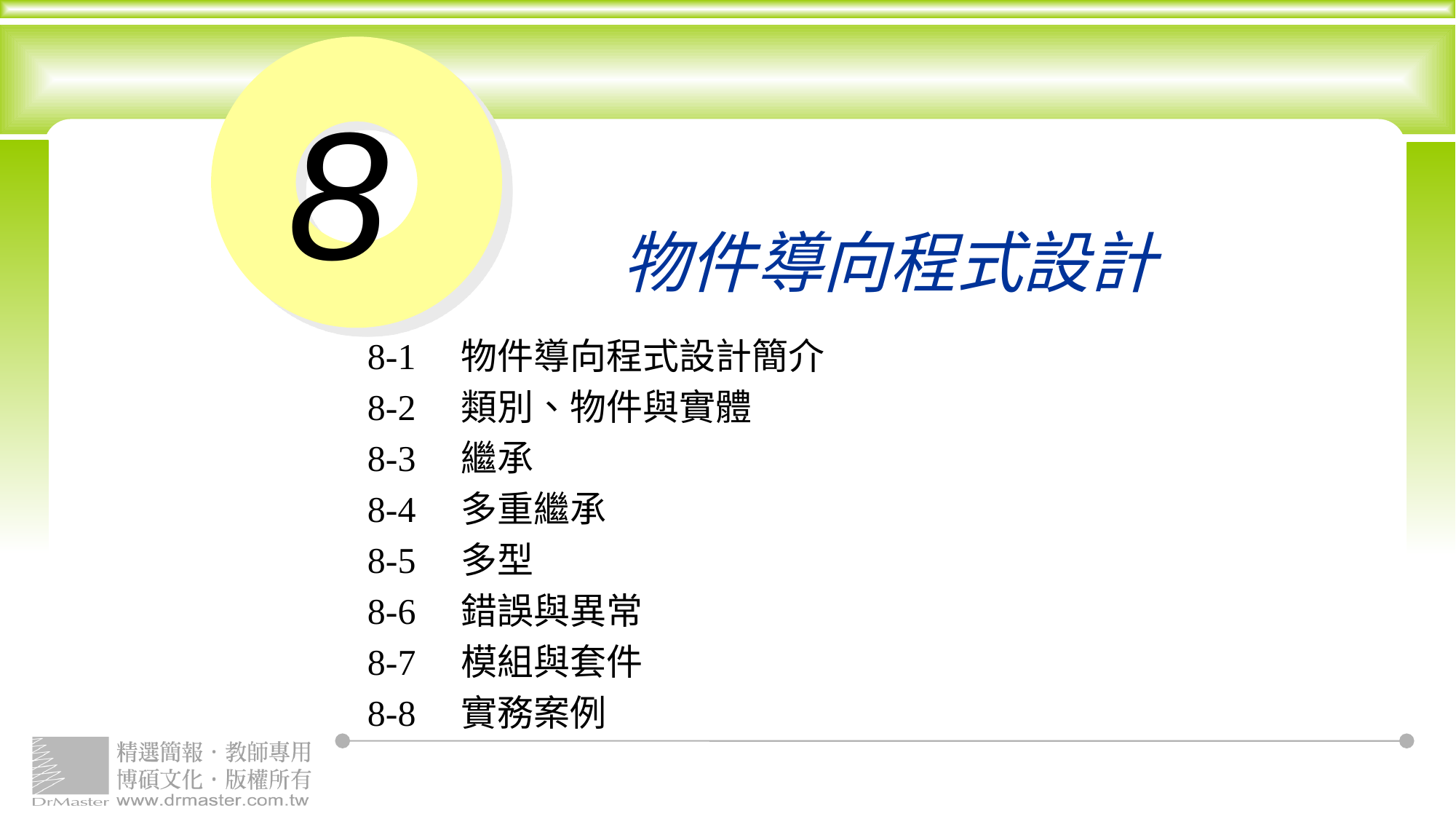

# 物件導向程式設計
8
8-1　物件導向程式設計簡介
8-2　類別、物件與實體
8-3　繼承
8-4　多重繼承
8-5　多型
8-6　錯誤與異常
8-7　模組與套件
8-8　實務案例